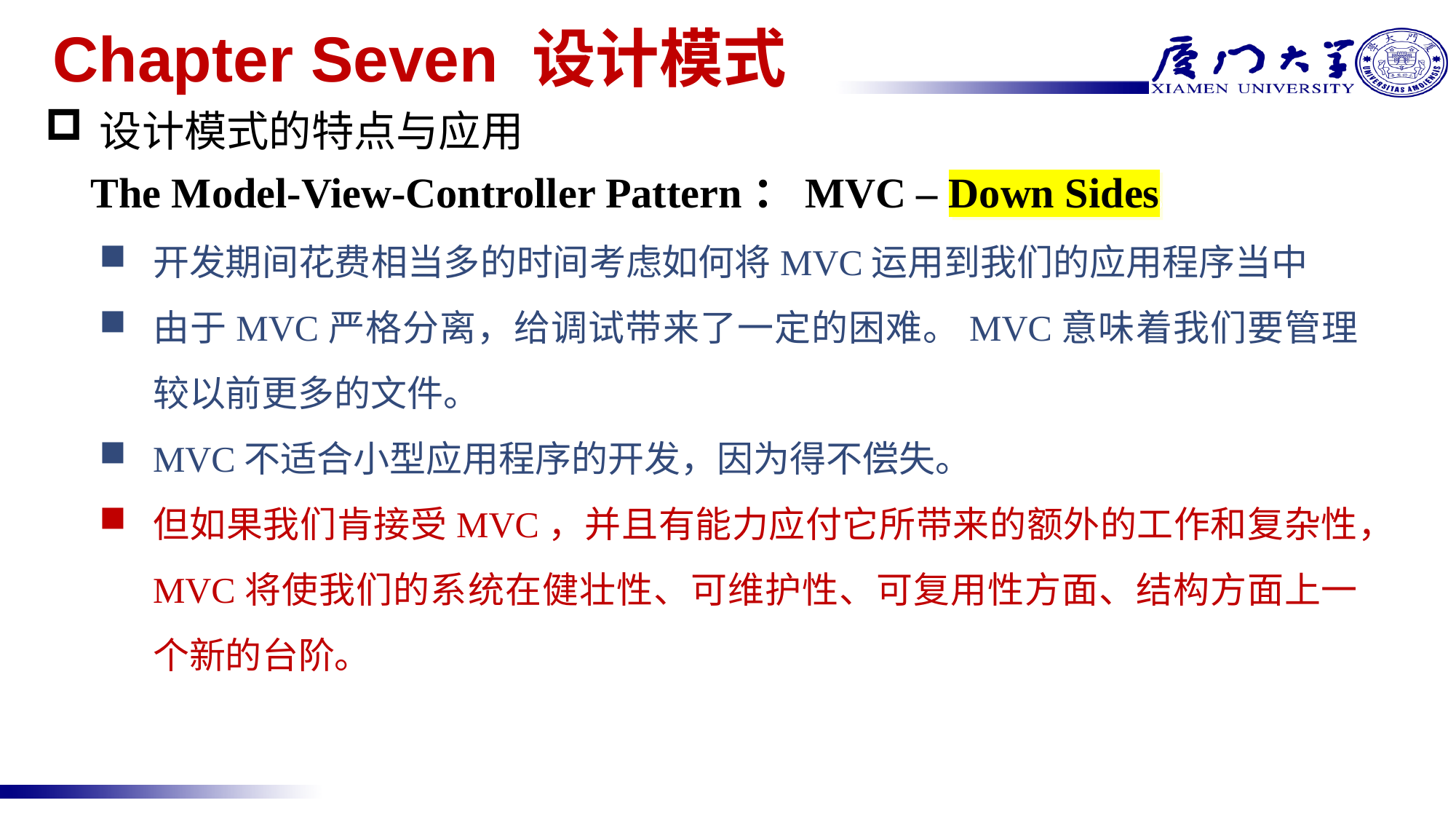

Chapter Seven 设计模式
设计模式的特点与应用
# The Model-View-Controller Pattern：MVC – Down Sides
开发期间花费相当多的时间考虑如何将MVC运用到我们的应用程序当中
由于MVC严格分离，给调试带来了一定的困难。MVC意味着我们要管理较以前更多的文件。
MVC不适合小型应用程序的开发，因为得不偿失。
但如果我们肯接受MVC，并且有能力应付它所带来的额外的工作和复杂性，MVC将使我们的系统在健壮性、可维护性、可复用性方面、结构方面上一个新的台阶。